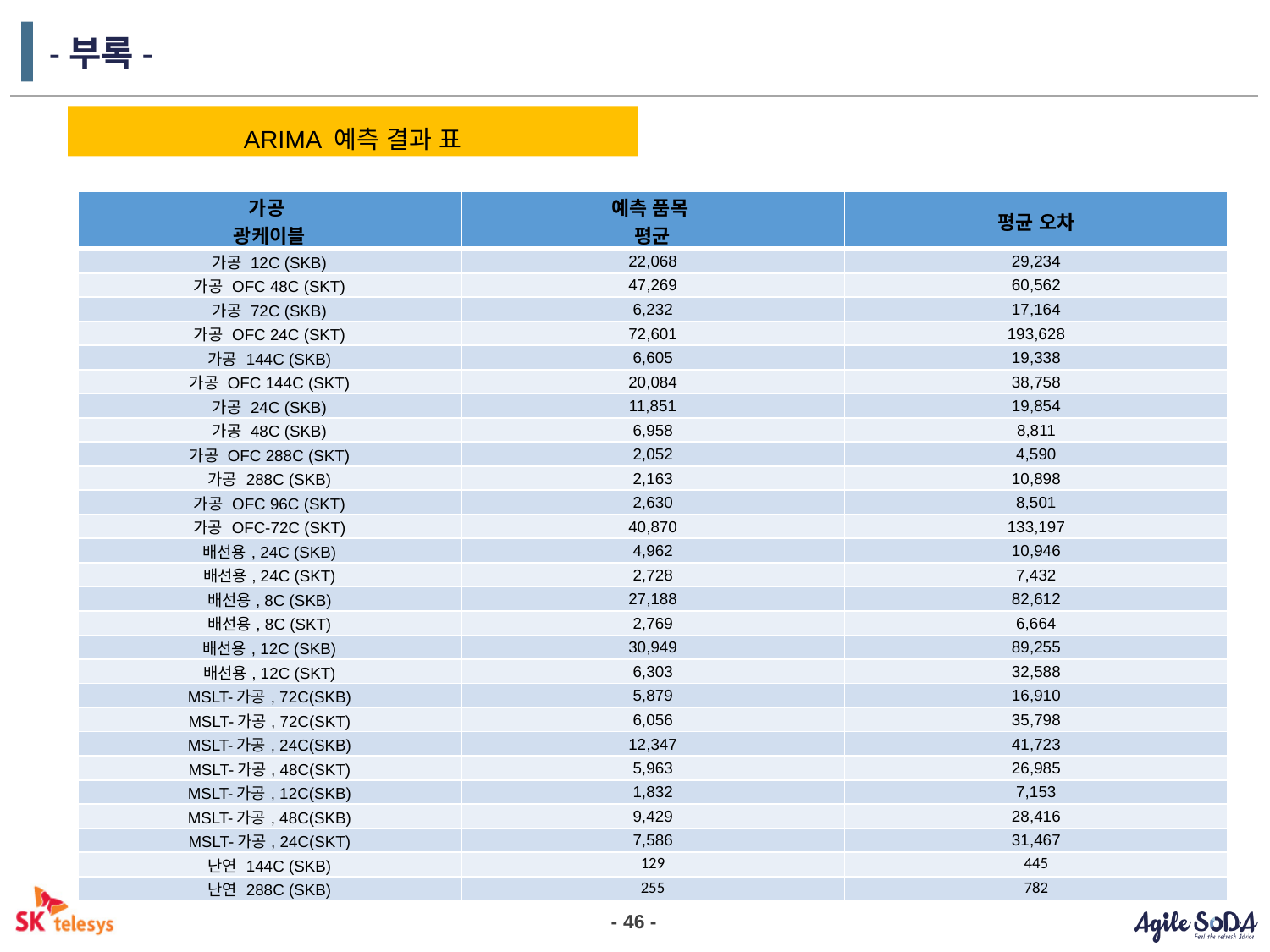

# -부록-
ARIMA 예측 결과 표
| 가공 광케이블 | 예측 품목 평균 | 평균 오차 |
| --- | --- | --- |
| 가공 12C (SKB) | 22,068 | 29,234 |
| 가공 OFC 48C (SKT) | 47,269 | 60,562 |
| 가공 72C (SKB) | 6,232 | 17,164 |
| 가공 OFC 24C (SKT) | 72,601 | 193,628 |
| 가공 144C (SKB) | 6,605 | 19,338 |
| 가공 OFC 144C (SKT) | 20,084 | 38,758 |
| 가공 24C (SKB) | 11,851 | 19,854 |
| 가공 48C (SKB) | 6,958 | 8,811 |
| 가공 OFC 288C (SKT) | 2,052 | 4,590 |
| 가공 288C (SKB) | 2,163 | 10,898 |
| 가공 OFC 96C (SKT) | 2,630 | 8,501 |
| 가공 OFC-72C (SKT) | 40,870 | 133,197 |
| 배선용, 24C (SKB) | 4,962 | 10,946 |
| 배선용, 24C (SKT) | 2,728 | 7,432 |
| 배선용, 8C (SKB) | 27,188 | 82,612 |
| 배선용, 8C (SKT) | 2,769 | 6,664 |
| 배선용, 12C (SKB) | 30,949 | 89,255 |
| 배선용, 12C (SKT) | 6,303 | 32,588 |
| MSLT-가공, 72C(SKB) | 5,879 | 16,910 |
| MSLT-가공, 72C(SKT) | 6,056 | 35,798 |
| MSLT-가공, 24C(SKB) | 12,347 | 41,723 |
| MSLT-가공, 48C(SKT) | 5,963 | 26,985 |
| MSLT-가공, 12C(SKB) | 1,832 | 7,153 |
| MSLT-가공, 48C(SKB) | 9,429 | 28,416 |
| MSLT-가공, 24C(SKT) | 7,586 | 31,467 |
| 난연 144C (SKB) | 129 | 445 |
| 난연 288C (SKB) | 255 | 782 |